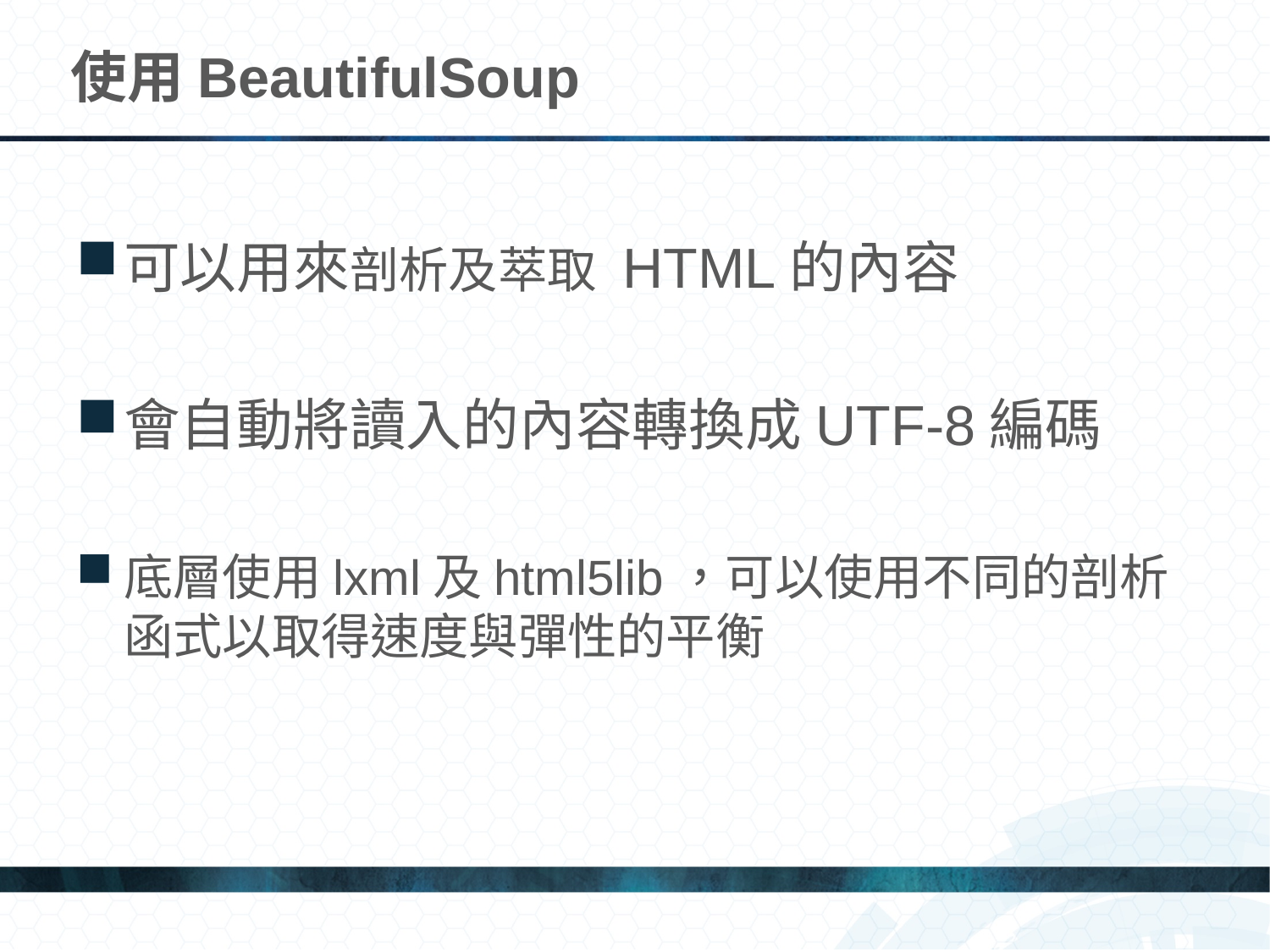

# 使用BeautifulSoup

可以用來剖析及萃取 HTML的內容

會自動將讀入的內容轉換成UTF-8編碼

底層使用lxml及html5lib，可以使用不同的剖析函式以取得速度與彈性的平衡